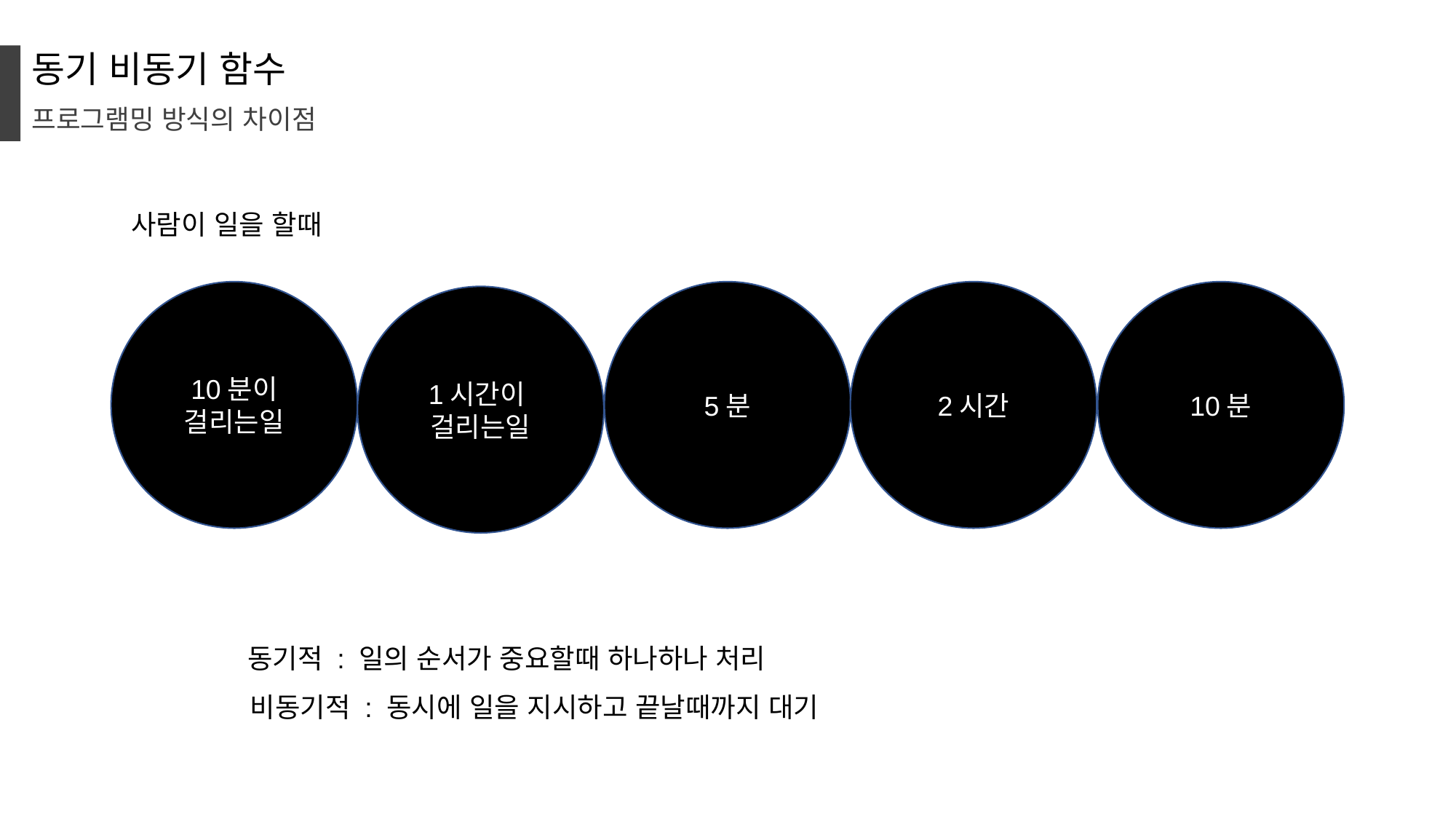

동기 비동기 함수
프로그램밍 방식의 차이점
사람이 일을 할때
10분
5분
2시간
10분이
걸리는일
1시간이
걸리는일
동기적 : 일의 순서가 중요할때 하나하나 처리
비동기적 : 동시에 일을 지시하고 끝날때까지 대기